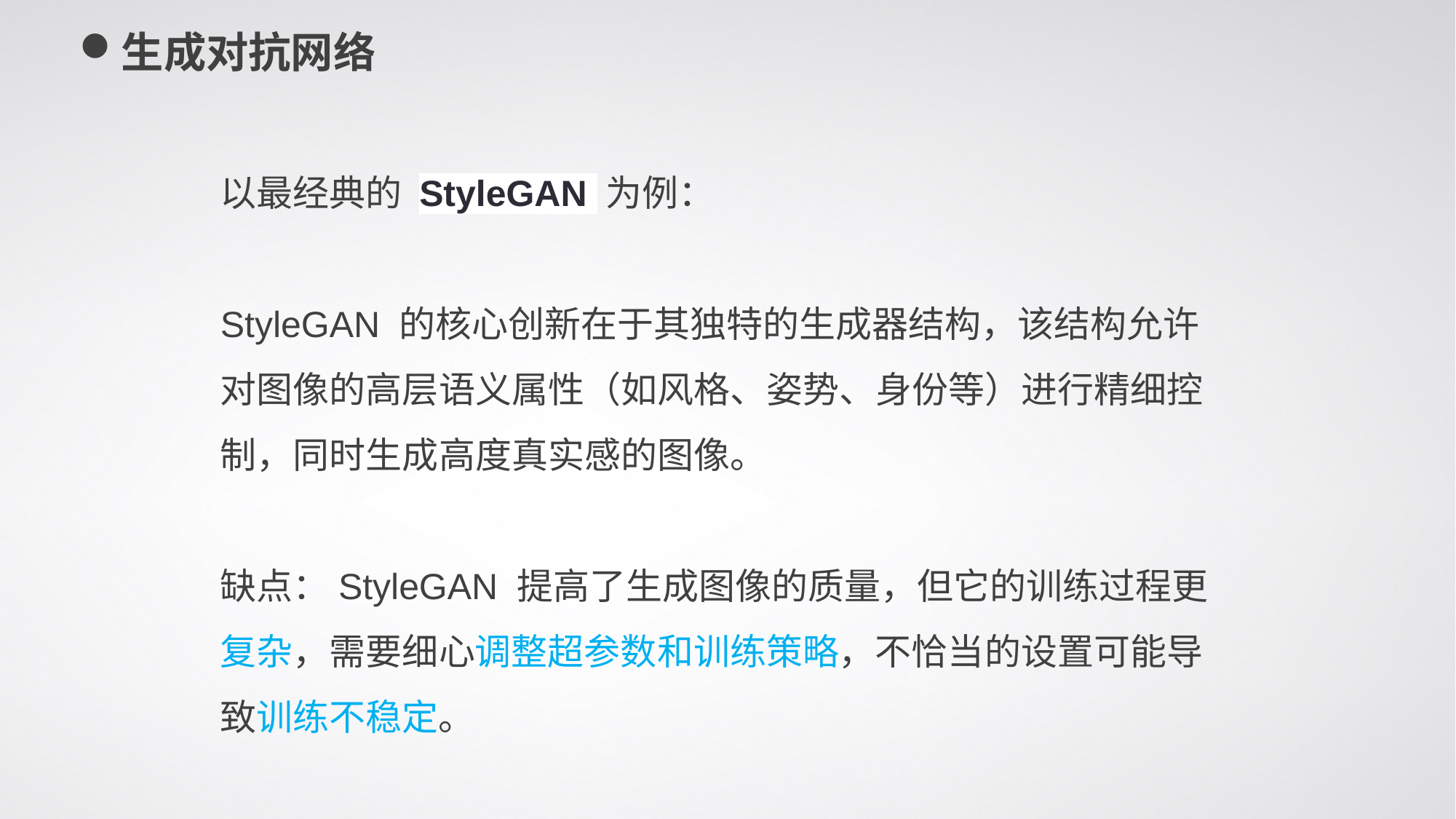

生成对抗网络
以最经典的 StyleGAN 为例：

StyleGAN 的核心创新在于其独特的生成器结构，该结构允许对图像的高层语义属性（如风格、姿势、身份等）进行精细控制，同时生成高度真实感的图像。

缺点：StyleGAN 提高了生成图像的质量，但它的训练过程更复杂，需要细心调整超参数和训练策略，不恰当的设置可能导致训练不稳定。